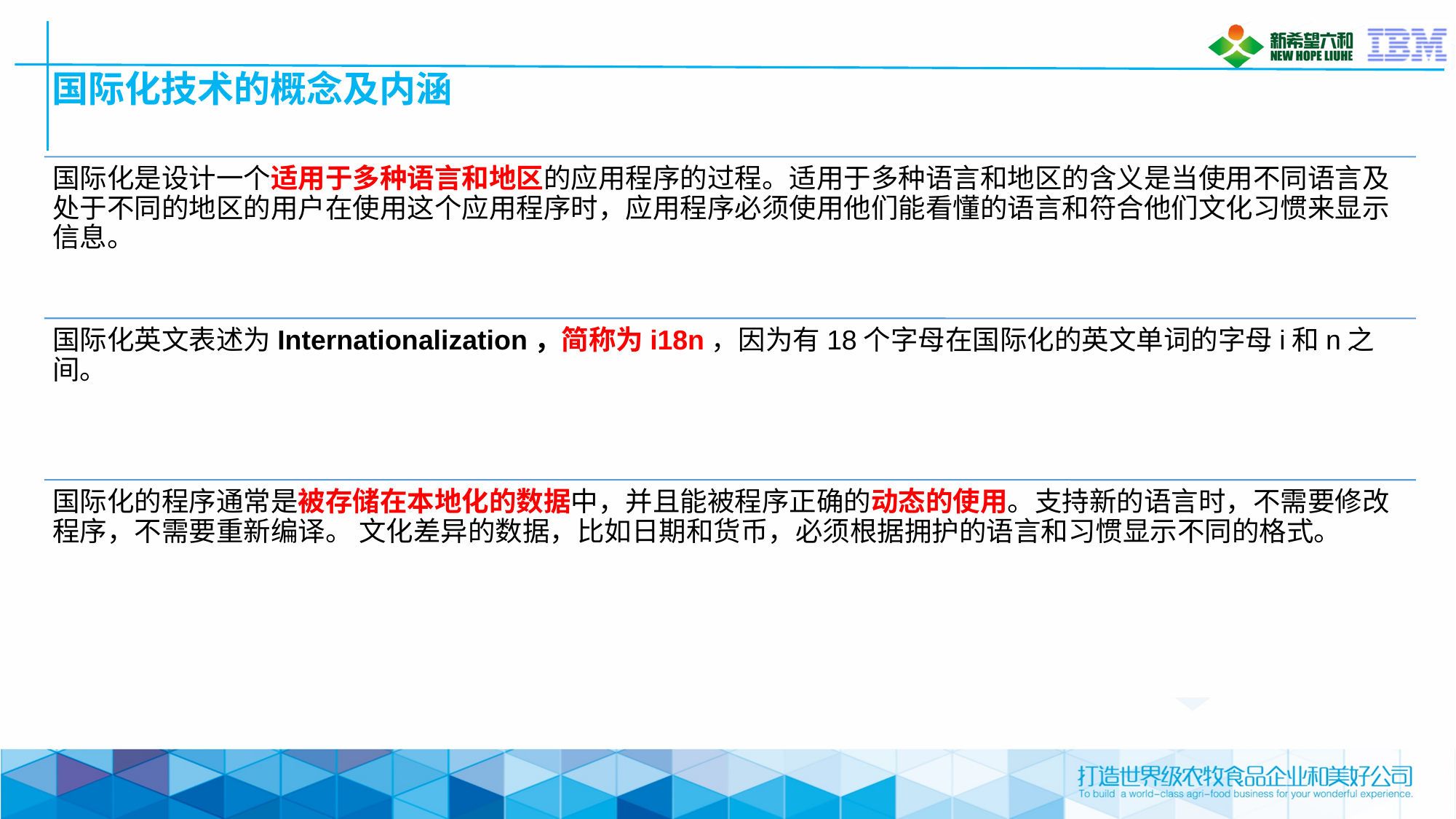

# 国际化技术的概念及内涵
国际化是设计一个适用于多种语言和地区的应用程序的过程。适用于多种语言和地区的含义是当使用不同语言及处于不同的地区的用户在使用这个应用程序时，应用程序必须使用他们能看懂的语言和符合他们文化习惯来显示信息。
国际化英文表述为Internationalization，简称为i18n，因为有18个字母在国际化的英文单词的字母i和n之间。
国际化的程序通常是被存储在本地化的数据中，并且能被程序正确的动态的使用。支持新的语言时，不需要修改程序，不需要重新编译。 文化差异的数据，比如日期和货币，必须根据拥护的语言和习惯显示不同的格式。